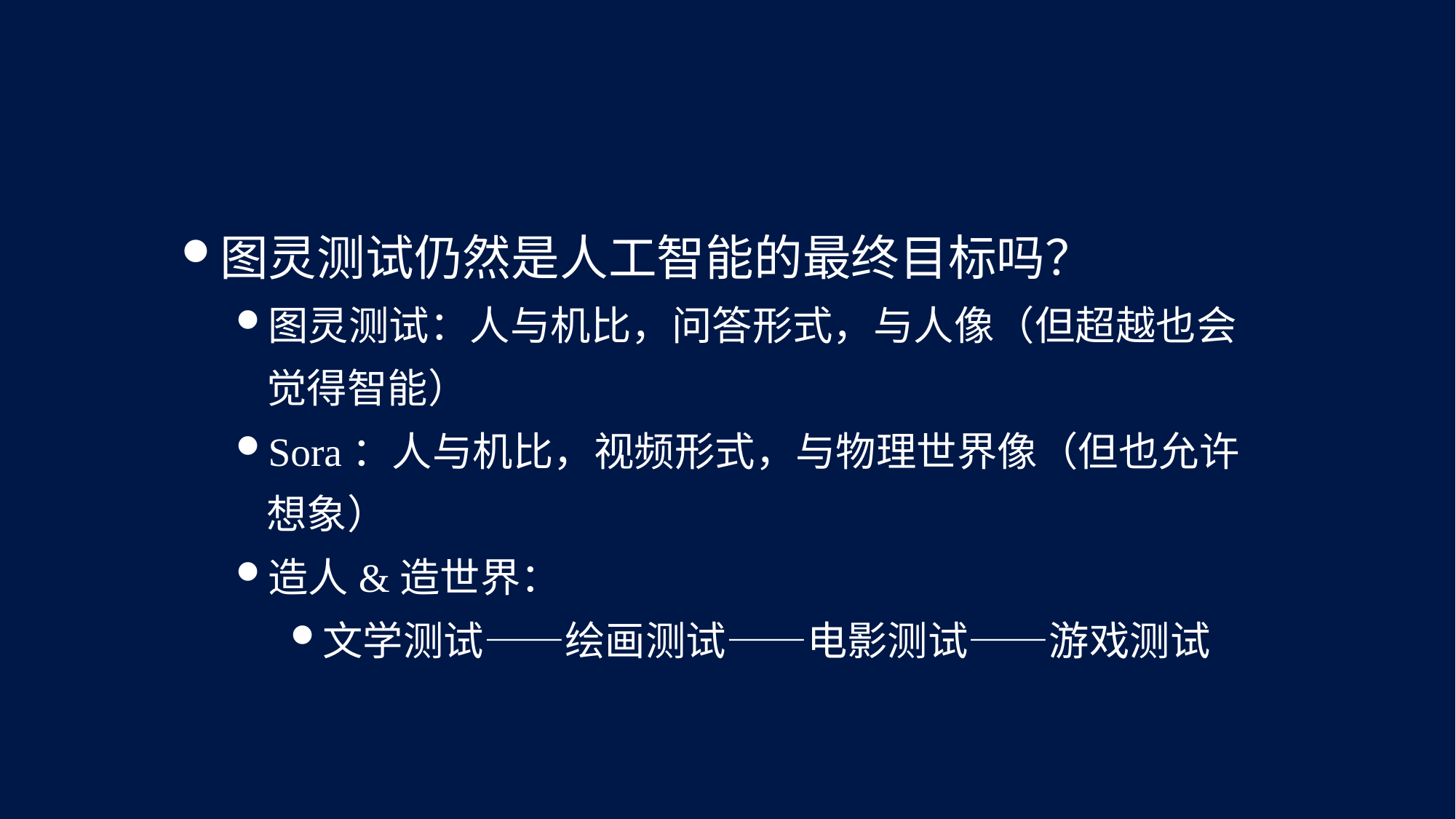

图灵测试仍然是人工智能的最终目标吗？
图灵测试：人与机比，问答形式，与人像（但超越也会觉得智能）
Sora：人与机比，视频形式，与物理世界像（但也允许想象）
造人&造世界：
文学测试——绘画测试——电影测试——游戏测试